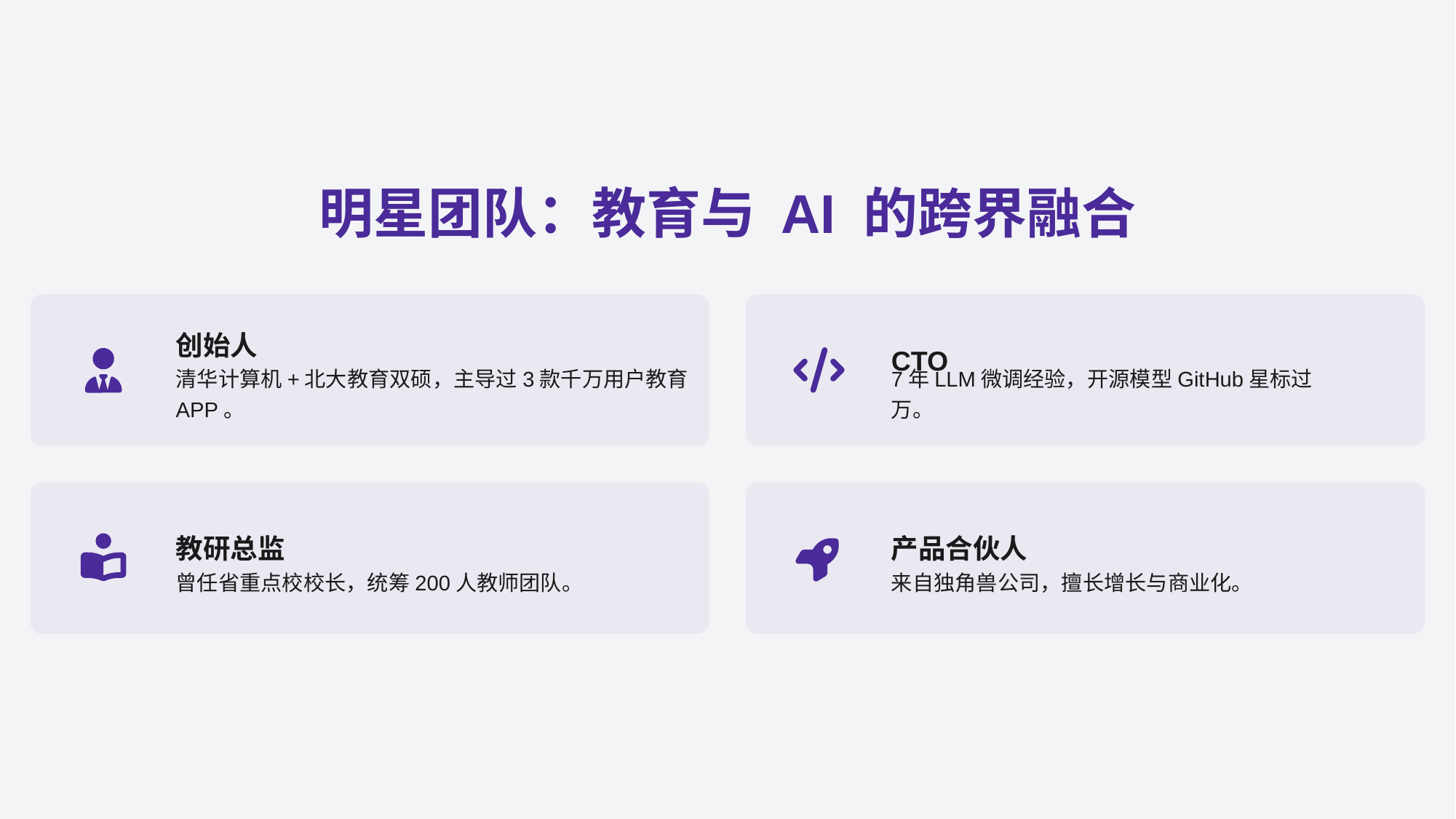

明星团队：教育与 AI 的跨界融合

创始人
CTO

清华计算机+北大教育双硕，主导过3款千万用户教育APP。
7年LLM微调经验，开源模型GitHub星标过万。

教研总监
产品合伙人

曾任省重点校校长，统筹200人教师团队。
来自独角兽公司，擅长增长与商业化。